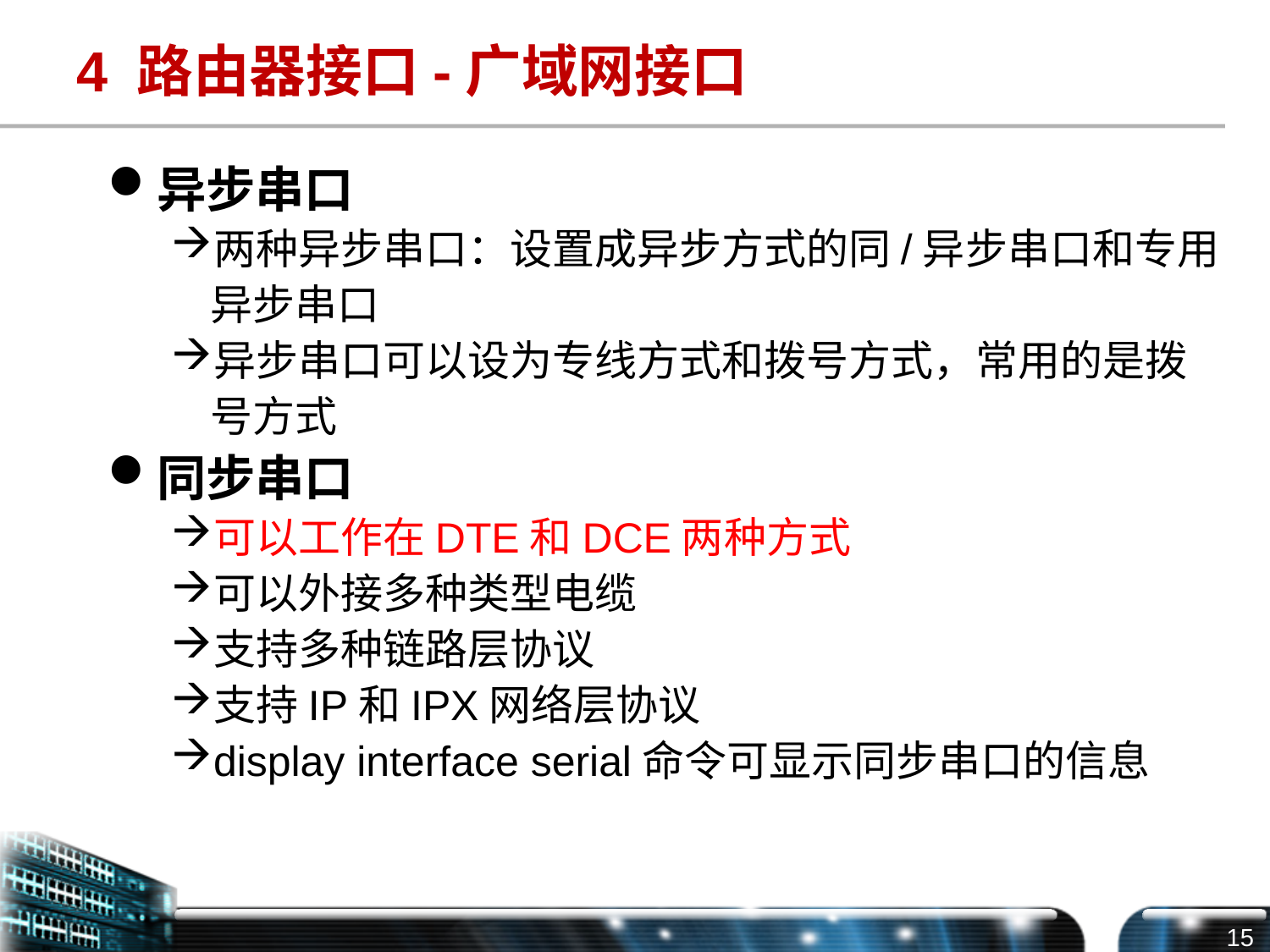

# 4 路由器接口-广域网接口
异步串口
两种异步串口：设置成异步方式的同/异步串口和专用异步串口
异步串口可以设为专线方式和拨号方式，常用的是拨号方式
同步串口
可以工作在DTE和DCE两种方式
可以外接多种类型电缆
支持多种链路层协议
支持IP和IPX网络层协议
display interface serial命令可显示同步串口的信息